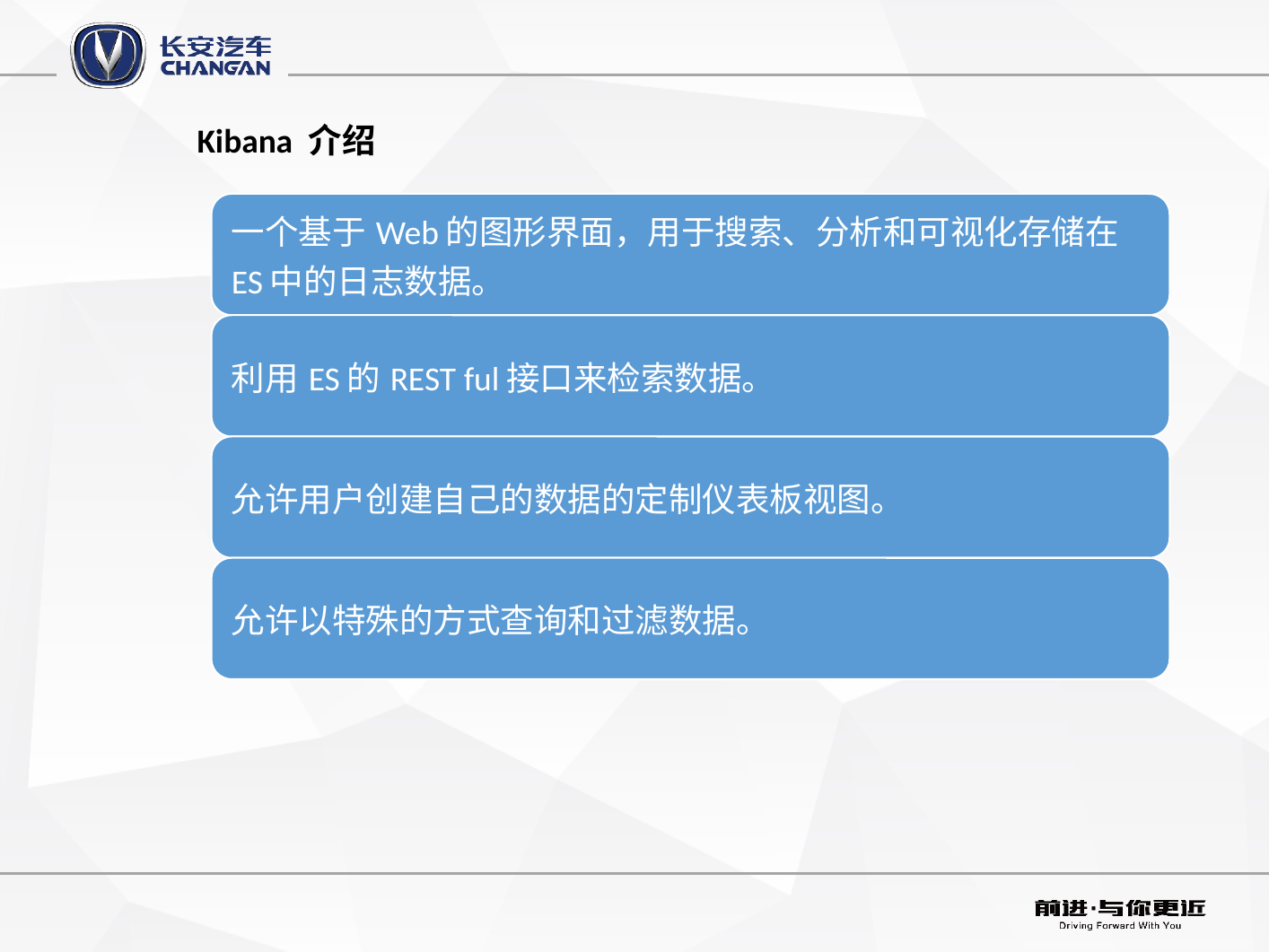

Kibana 介绍
利用ES的REST ful接口来检索数据。
允许用户创建自己的数据的定制仪表板视图。
允许以特殊的方式查询和过滤数据。
一个基于Web的图形界面，用于搜索、分析和可视化存储在 ES中的日志数据。
input     ->   filter     ->     output